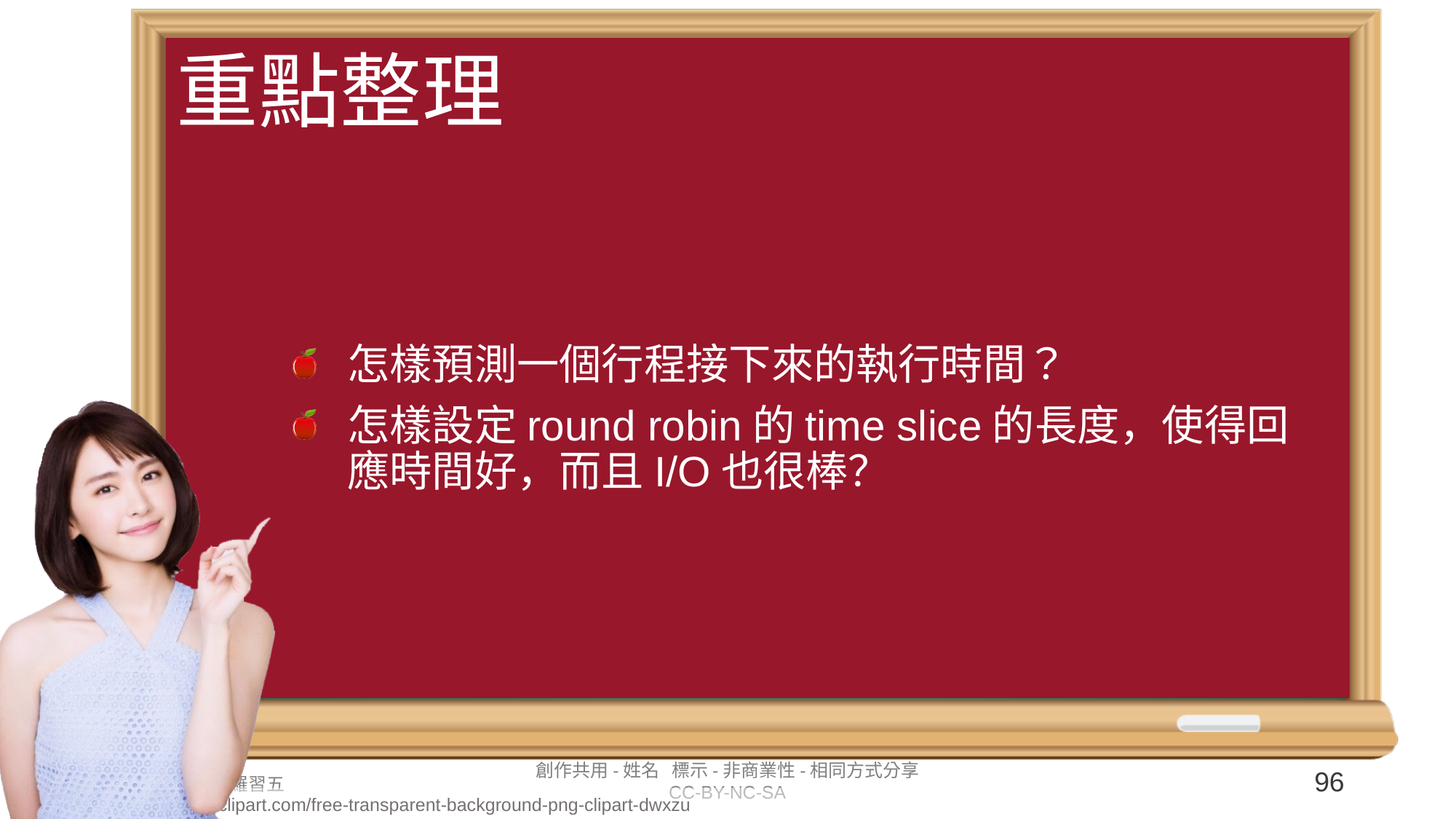

怎樣預測一個行程接下來的執行時間？
怎樣設定round robin的time slice的長度，使得回應時間好，而且I/O也很棒？